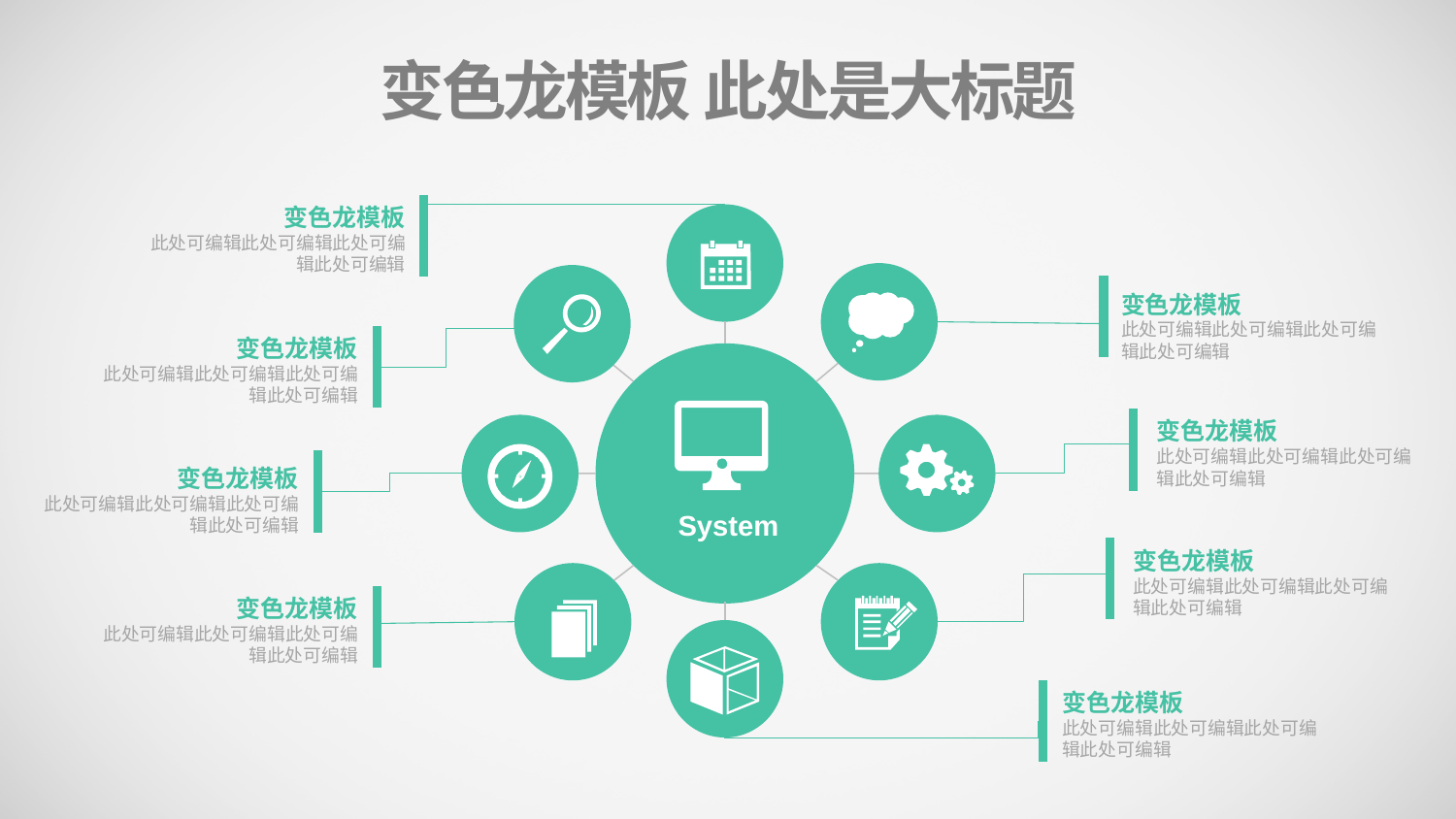

变色龙模板 此处是大标题
变色龙模板
此处可编辑此处可编辑此处可编辑此处可编辑

变色龙模板
此处可编辑此处可编辑此处可编辑此处可编辑

变色龙模板
此处可编辑此处可编辑此处可编辑此处可编辑

变色龙模板
此处可编辑此处可编辑此处可编辑此处可编辑

变色龙模板
此处可编辑此处可编辑此处可编辑此处可编辑

System
变色龙模板
此处可编辑此处可编辑此处可编辑此处可编辑
变色龙模板
此处可编辑此处可编辑此处可编辑此处可编辑

变色龙模板
此处可编辑此处可编辑此处可编辑此处可编辑